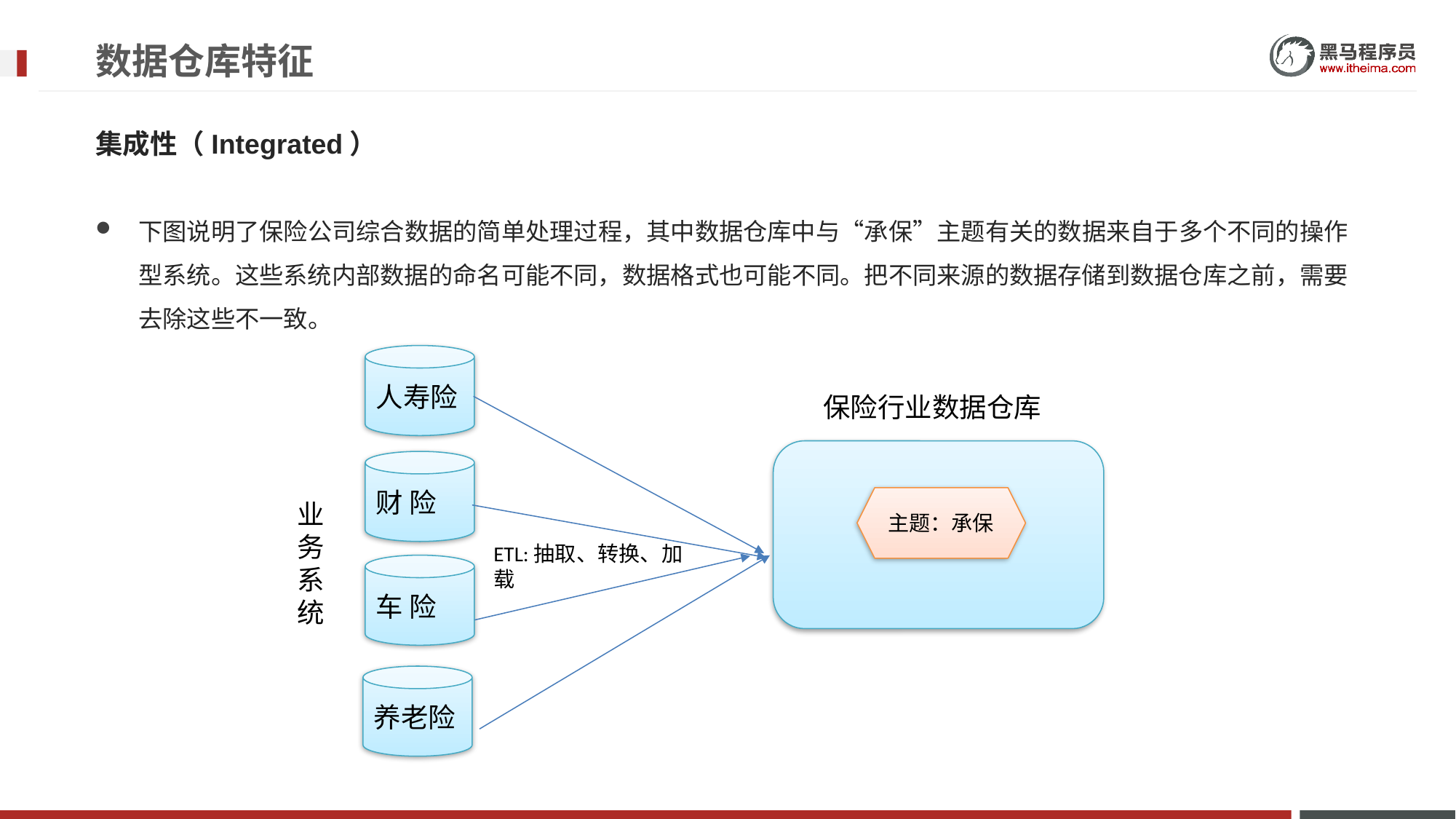

# 数据仓库特征
集成性（Integrated）
下图说明了保险公司综合数据的简单处理过程，其中数据仓库中与“承保”主题有关的数据来自于多个不同的操作型系统。这些系统内部数据的命名可能不同，数据格式也可能不同。把不同来源的数据存储到数据仓库之前，需要去除这些不一致。
人寿险
保险行业数据仓库

财 险
主题：承保
业务系统
ETL:抽取、转换、加载
车 险
养老险